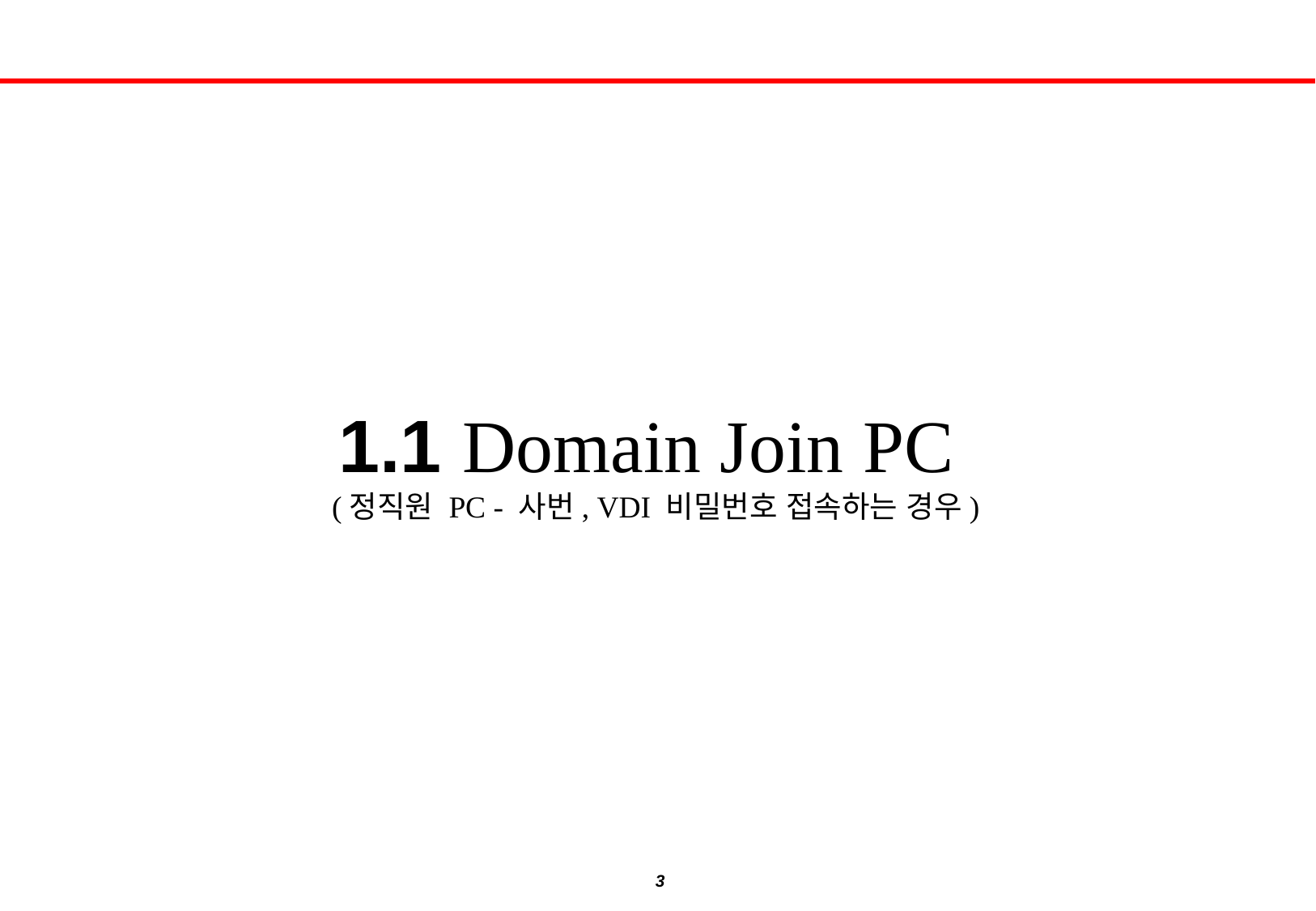

# 1.1 Domain Join PC (정직원 PC - 사번, VDI 비밀번호 접속하는 경우)